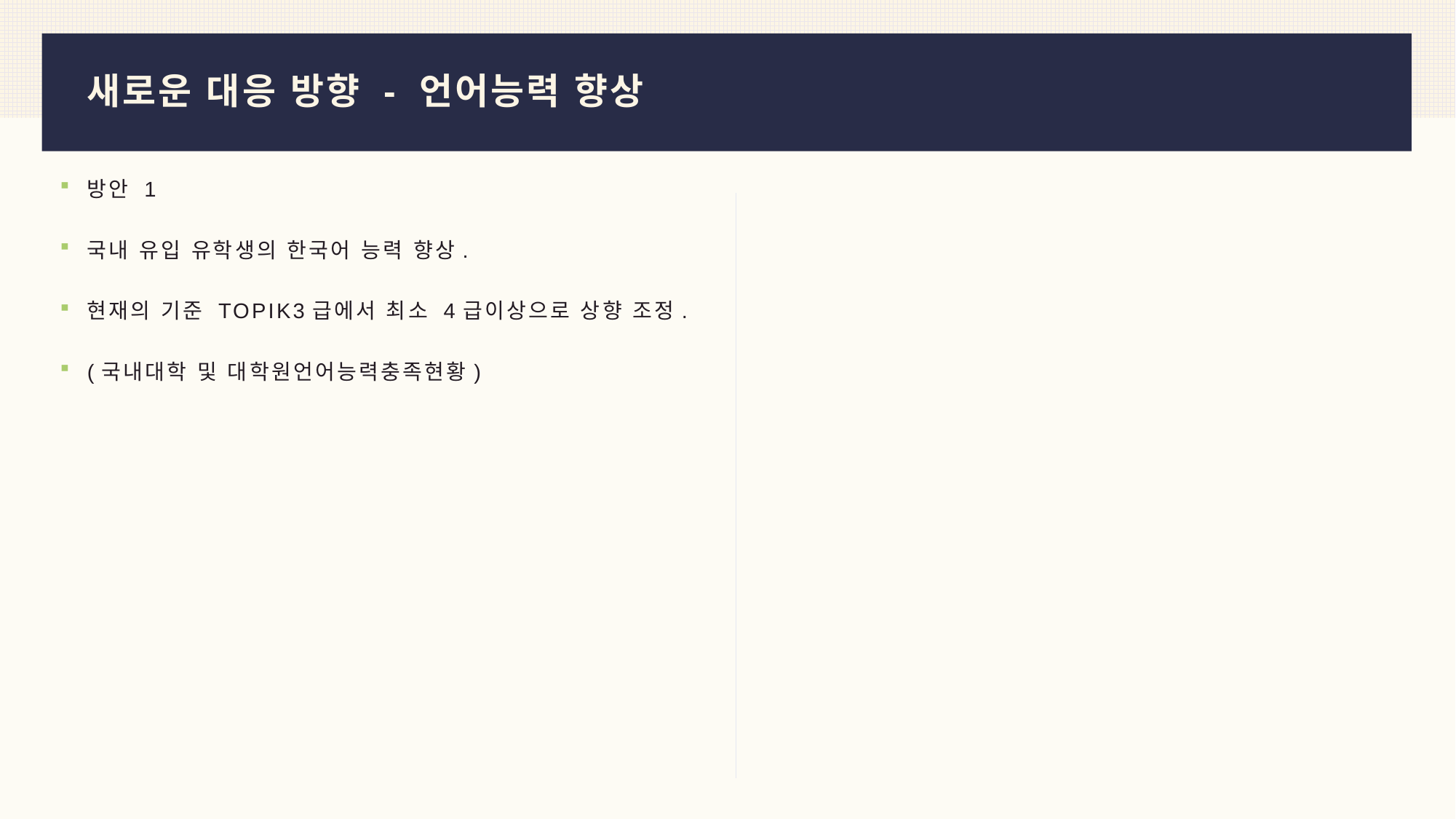

# 새로운 대응 방향 - 언어능력 향상
방안 1
국내 유입 유학생의 한국어 능력 향상.
현재의 기준 TOPIK3급에서 최소 4급이상으로 상향 조정.
(국내대학 및 대학원언어능력충족현황)